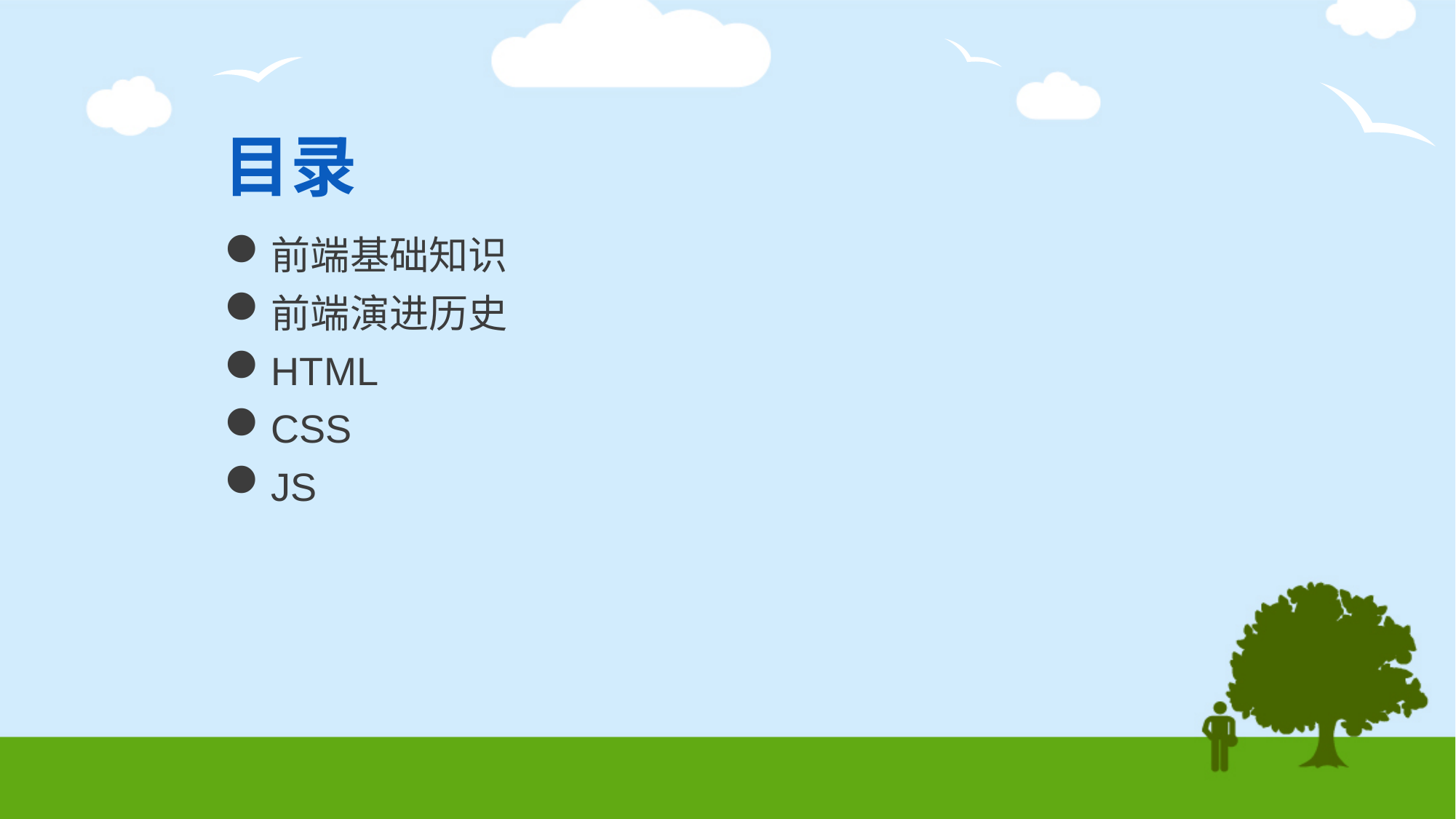

# 目录
前端基础知识
前端演进历史
HTML
CSS
JS